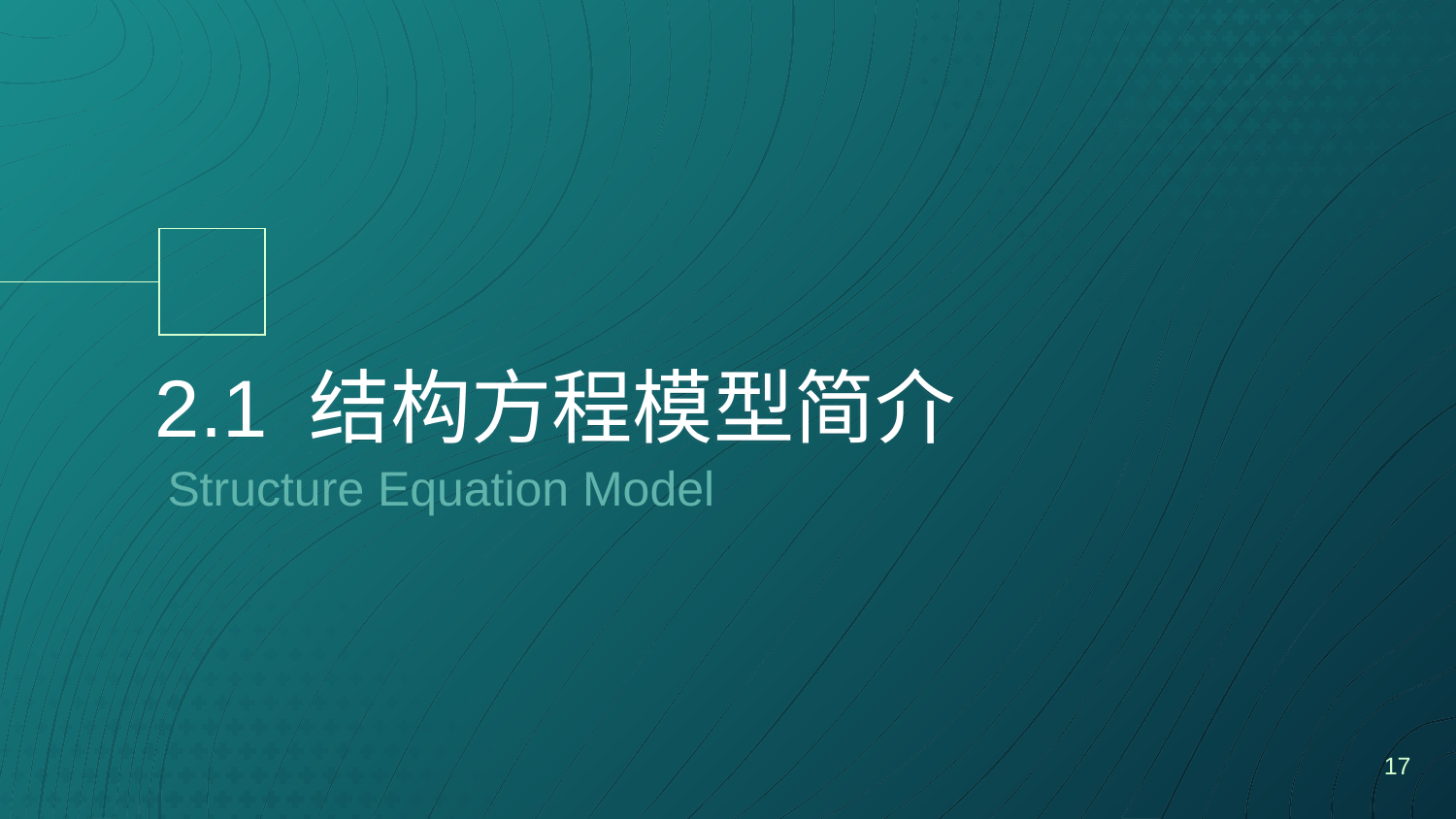

# 2.1 结构方程模型简介
Structure Equation Model
17